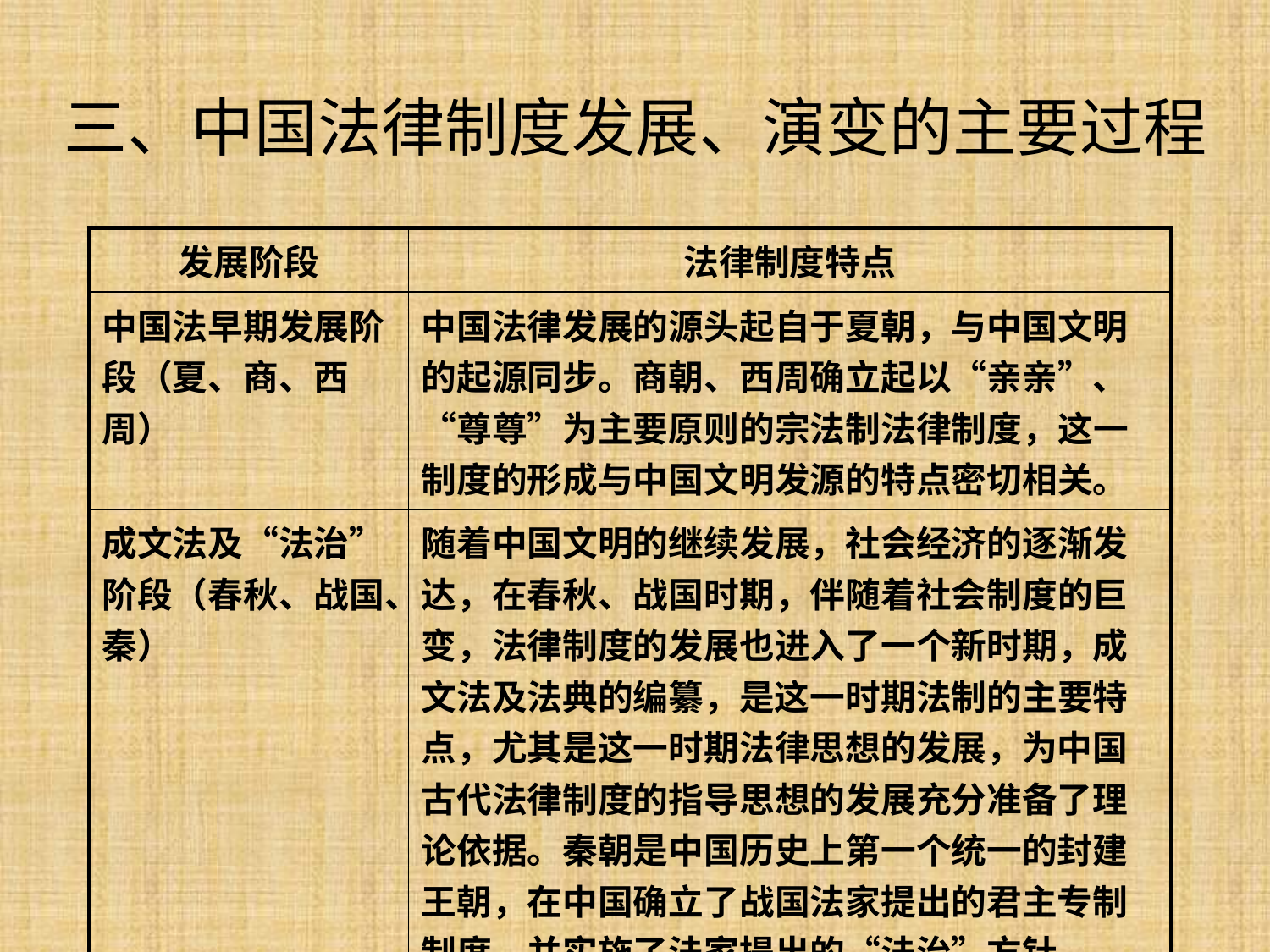

三、中国法律制度发展、演变的主要过程
| 发展阶段 | 法律制度特点 |
| --- | --- |
| 中国法早期发展阶段（夏、商、西周） | 中国法律发展的源头起自于夏朝，与中国文明的起源同步。商朝、西周确立起以“亲亲”、“尊尊”为主要原则的宗法制法律制度，这一制度的形成与中国文明发源的特点密切相关。 |
| 成文法及“法治”阶段（春秋、战国、秦） | 随着中国文明的继续发展，社会经济的逐渐发达，在春秋、战国时期，伴随着社会制度的巨变，法律制度的发展也进入了一个新时期，成文法及法典的编纂，是这一时期法制的主要特点，尤其是这一时期法律思想的发展，为中国古代法律制度的指导思想的发展充分准备了理论依据。秦朝是中国历史上第一个统一的封建王朝，在中国确立了战国法家提出的君主专制制度，并实施了法家提出的“法治”方针。 |